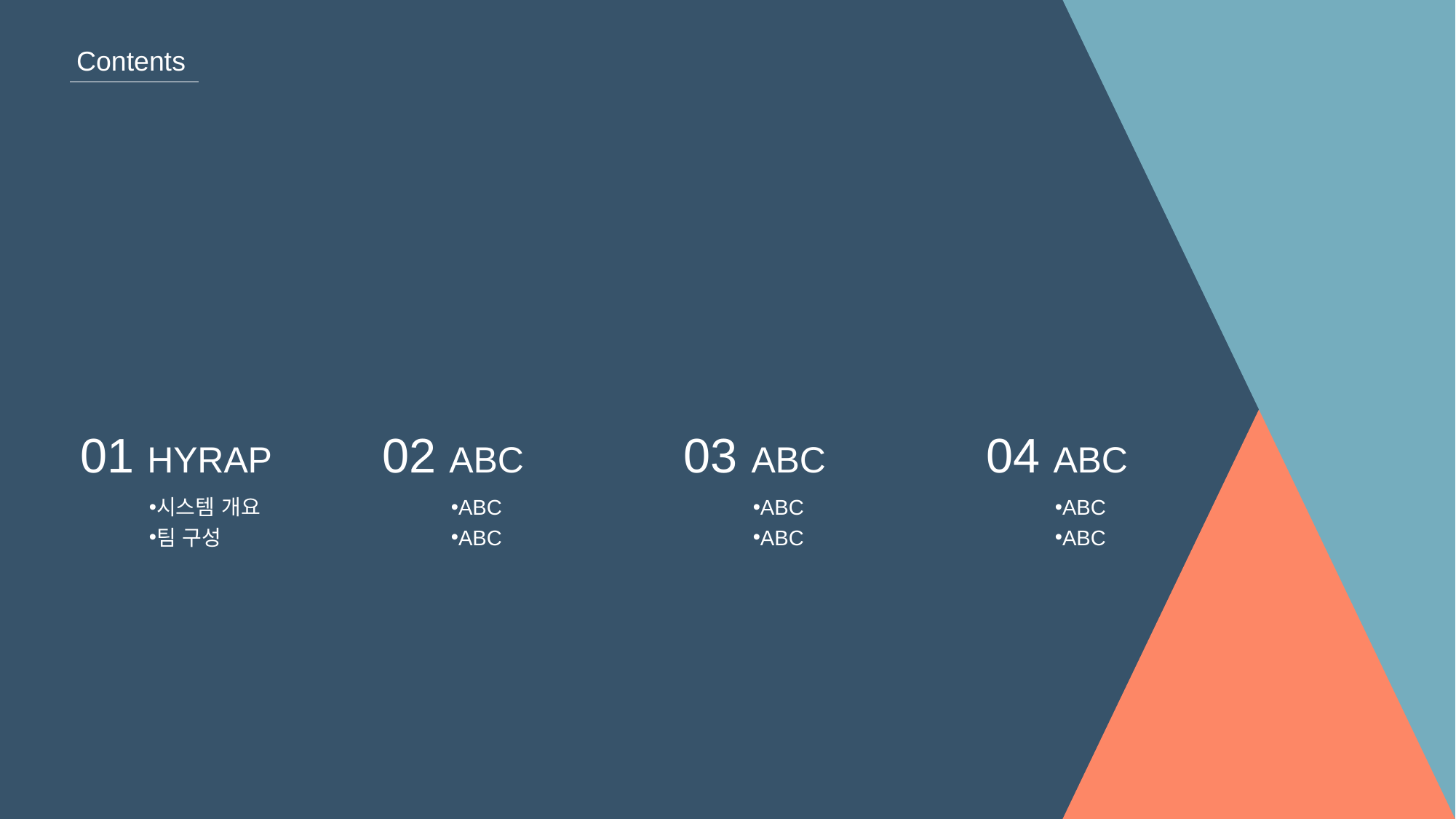

Contents
01 HYRAP
시스템 개요
팀 구성
02 ABC
ABC
ABC
03 ABC
ABC
ABC
04 ABC
ABC
ABC